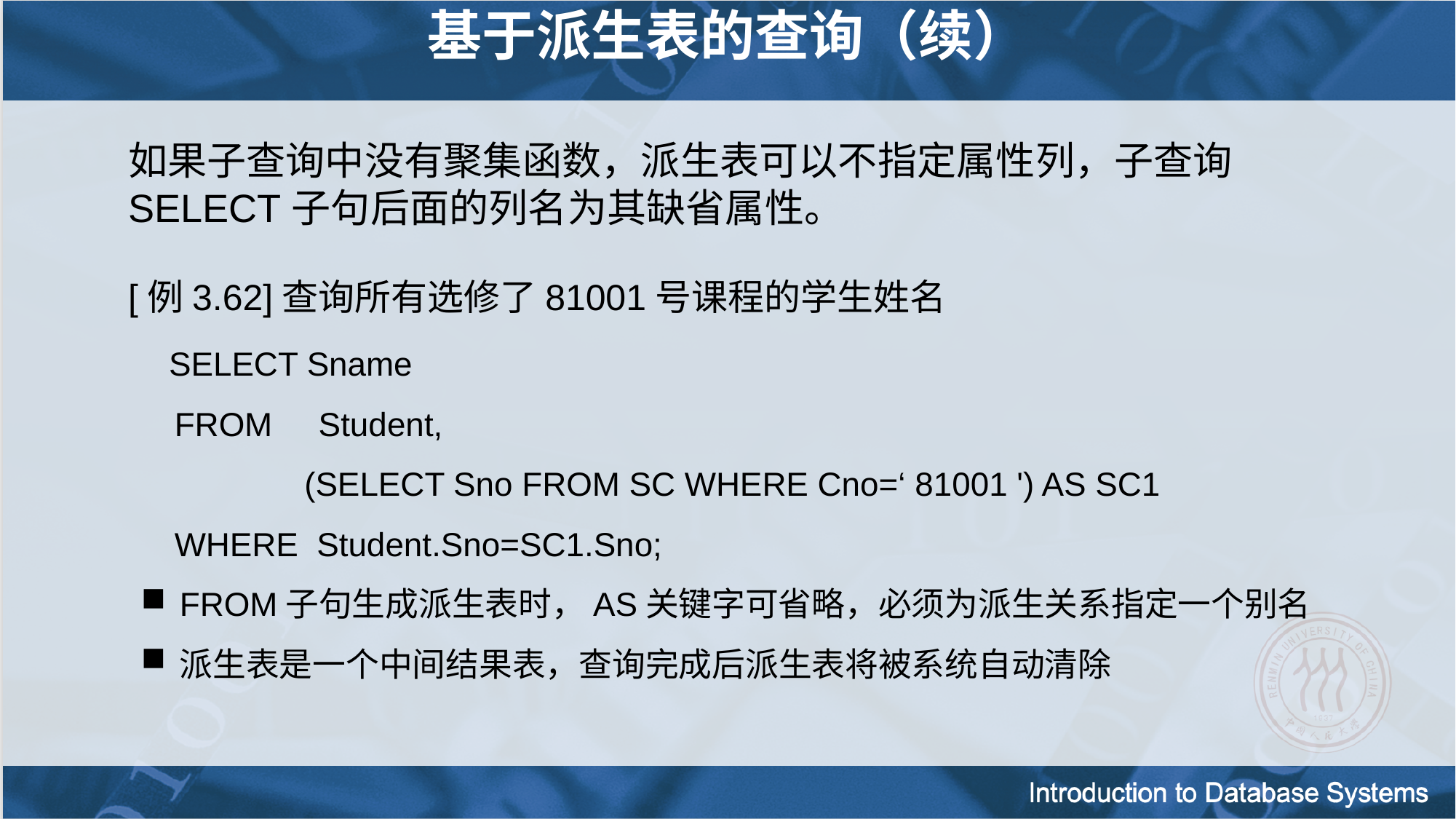

基于派生表的查询（续）
如果子查询中没有聚集函数，派生表可以不指定属性列，子查询SELECT子句后面的列名为其缺省属性。

[例3.62]查询所有选修了81001号课程的学生姓名
    SELECT Sname
     FROM     Student,
                   (SELECT Sno FROM SC WHERE Cno=‘ 81001 ') AS SC1
     WHERE  Student.Sno=SC1.Sno;
FROM子句生成派生表时，AS关键字可省略，必须为派生关系指定一个别名
派生表是一个中间结果表，查询完成后派生表将被系统自动清除